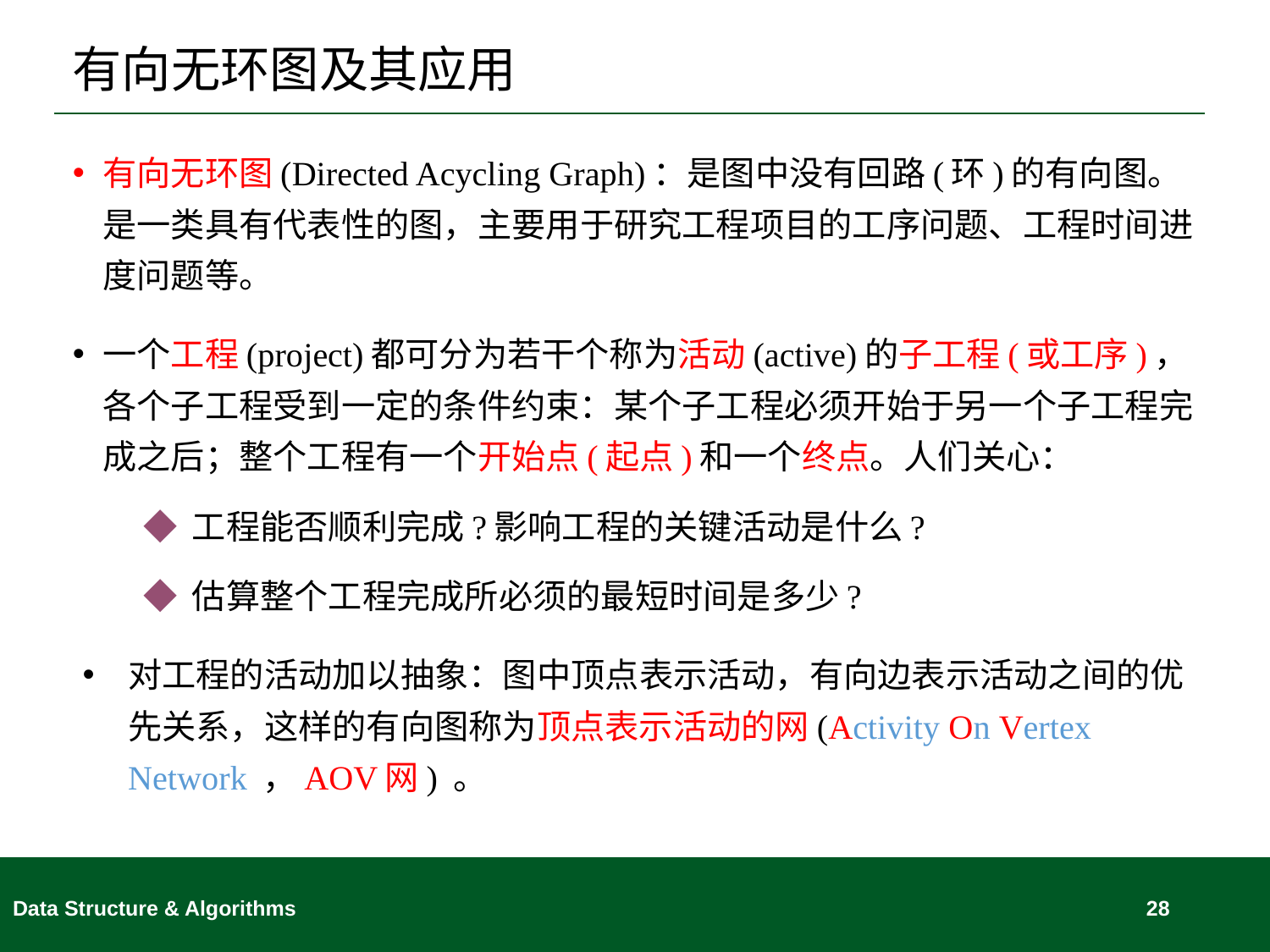

# 有向无环图及其应用
有向无环图(Directed Acycling Graph)：是图中没有回路(环)的有向图。是一类具有代表性的图，主要用于研究工程项目的工序问题、工程时间进度问题等。
一个工程(project)都可分为若干个称为活动(active)的子工程(或工序)，各个子工程受到一定的条件约束：某个子工程必须开始于另一个子工程完成之后；整个工程有一个开始点(起点)和一个终点。人们关心：
◆ 工程能否顺利完成?影响工程的关键活动是什么?
◆ 估算整个工程完成所必须的最短时间是多少?
对工程的活动加以抽象：图中顶点表示活动，有向边表示活动之间的优先关系，这样的有向图称为顶点表示活动的网(Activity On Vertex Network ，AOV网) 。

Data Structure & Algorithms
28